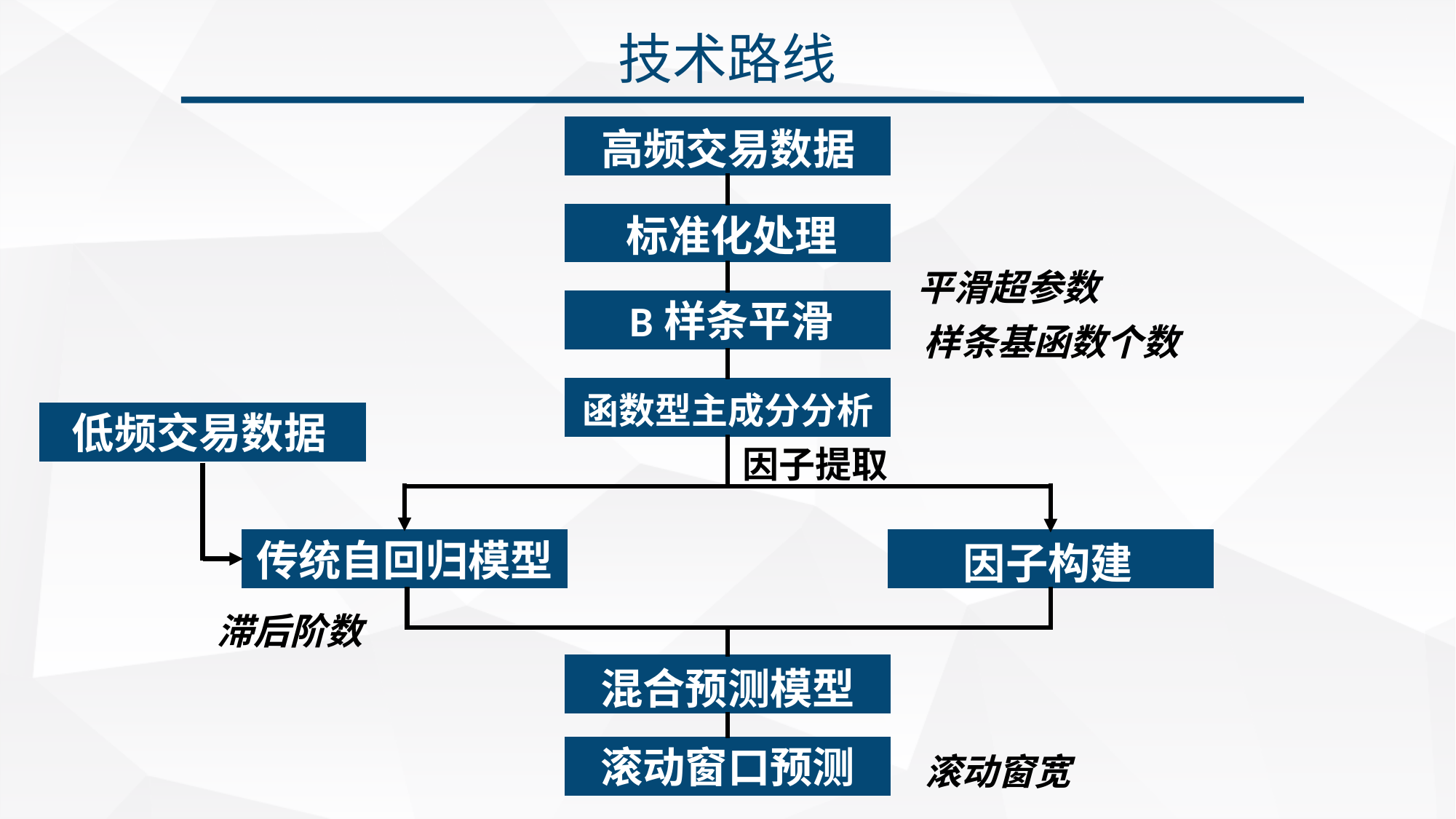

技术路线

高频交易数据

标准化处理

平滑超参数
B样条平滑

样条基函数个数

函数型主成分分析
低频交易数据

因子提取
传统自回归模型

因子构建
滞后阶数

混合预测模型
滚动窗口预测

滚动窗宽